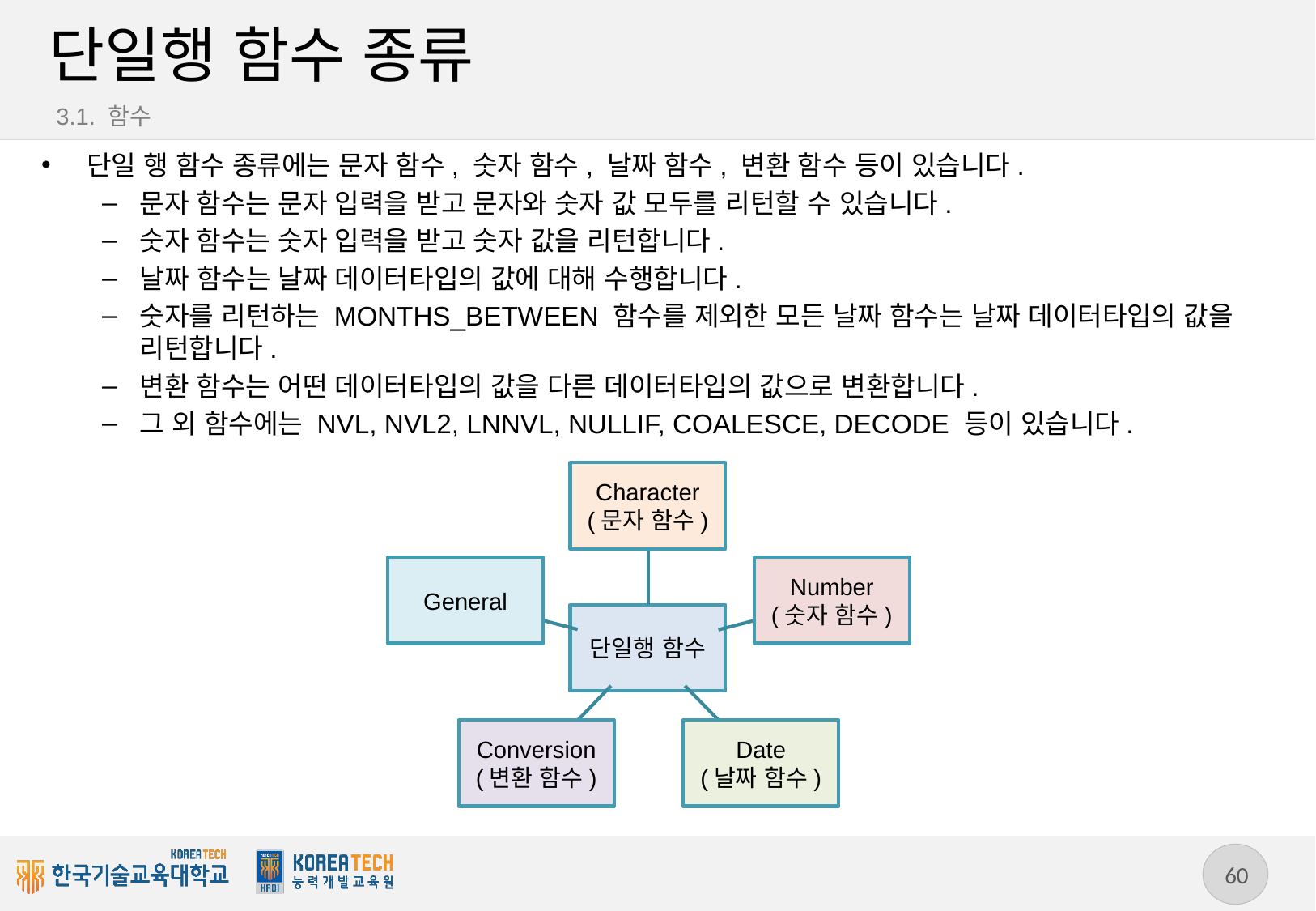

# 단일행 함수 종류
3.1. 함수
단일 행 함수 종류에는 문자 함수, 숫자 함수, 날짜 함수, 변환 함수 등이 있습니다.
문자 함수는 문자 입력을 받고 문자와 숫자 값 모두를 리턴할 수 있습니다.
숫자 함수는 숫자 입력을 받고 숫자 값을 리턴합니다.
날짜 함수는 날짜 데이터타입의 값에 대해 수행합니다.
숫자를 리턴하는 MONTHS_BETWEEN 함수를 제외한 모든 날짜 함수는 날짜 데이터타입의 값을 리턴합니다.
변환 함수는 어떤 데이터타입의 값을 다른 데이터타입의 값으로 변환합니다.
그 외 함수에는 NVL, NVL2, LNNVL, NULLIF, COALESCE, DECODE 등이 있습니다.

단일행 함수

Character
(문자 함수)

Number
(숫자 함수)

Date
(날짜 함수)

Conversion
(변환 함수)

General